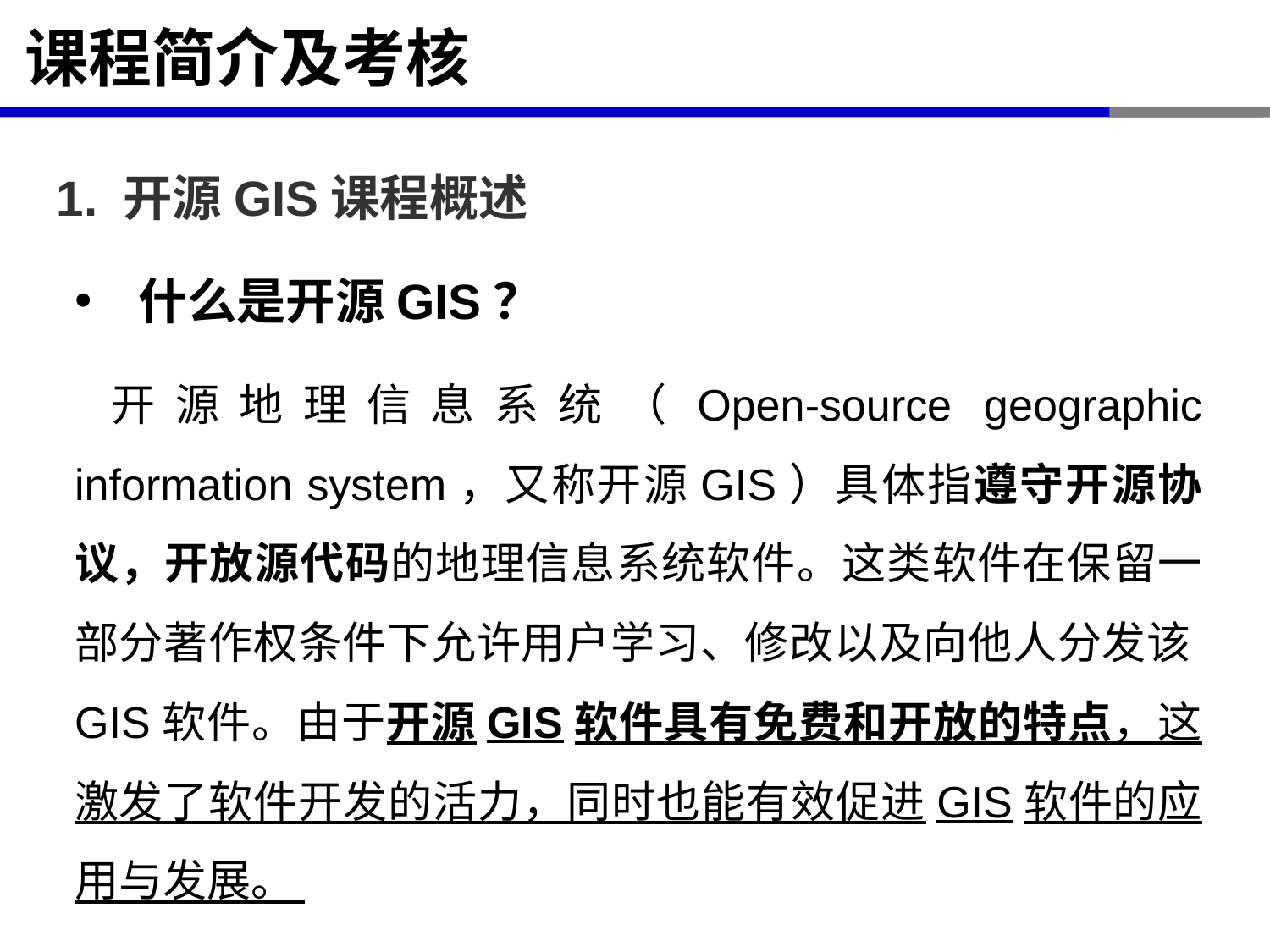

# 课程简介及考核
1. 开源GIS课程概述
什么是开源GIS？
开源地理信息系统（Open-source geographic information system，又称开源GIS）具体指遵守开源协议，开放源代码的地理信息系统软件。这类软件在保留一部分著作权条件下允许用户学习、修改以及向他人分发该GIS软件。由于开源GIS软件具有免费和开放的特点，这激发了软件开发的活力，同时也能有效促进GIS软件的应用与发展。